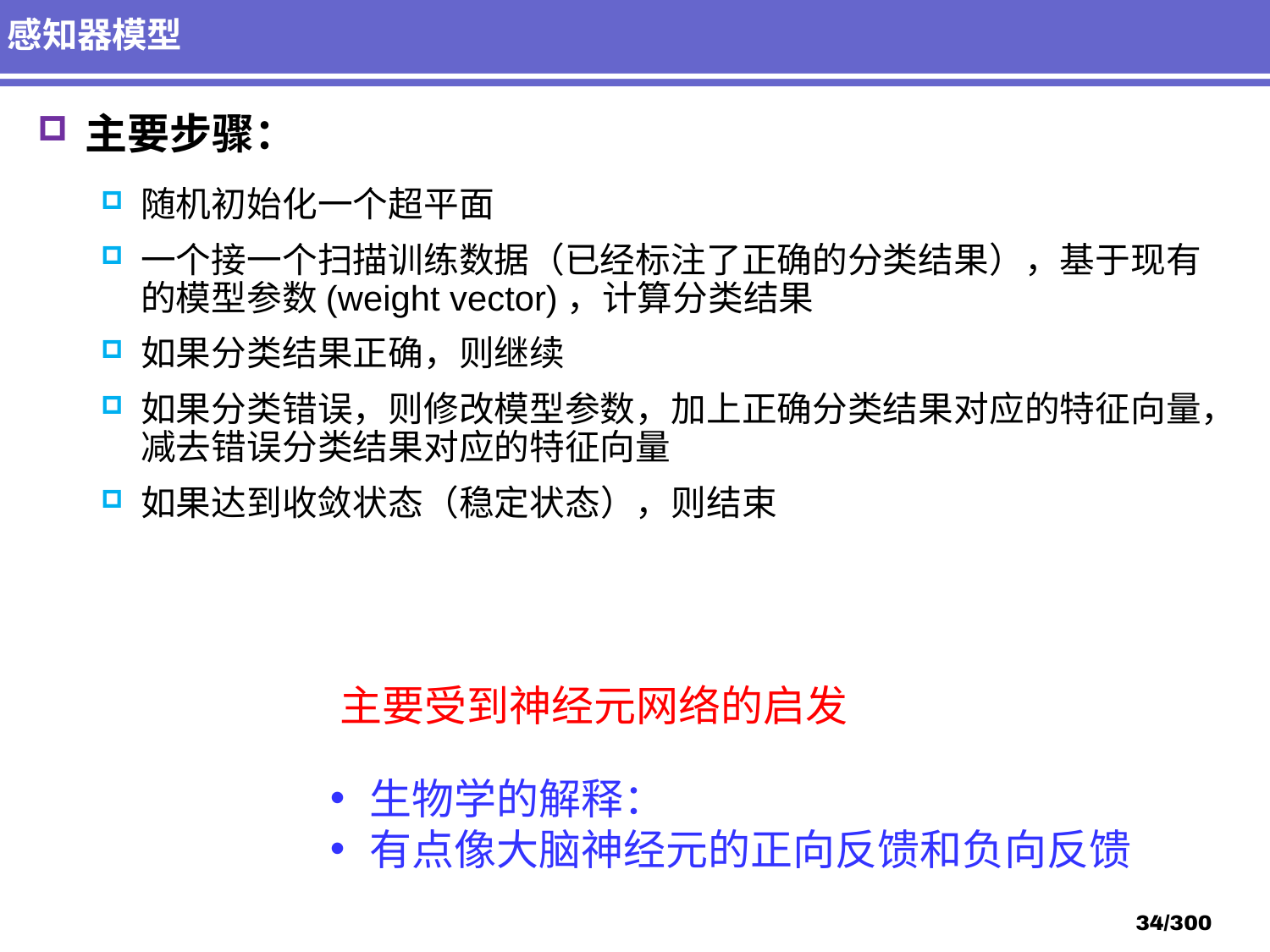

# 感知器模型
主要步骤：
随机初始化一个超平面
一个接一个扫描训练数据（已经标注了正确的分类结果），基于现有的模型参数(weight vector)，计算分类结果
如果分类结果正确，则继续
如果分类错误，则修改模型参数，加上正确分类结果对应的特征向量，减去错误分类结果对应的特征向量
如果达到收敛状态（稳定状态），则结束
主要受到神经元网络的启发
生物学的解释：
有点像大脑神经元的正向反馈和负向反馈
34/300